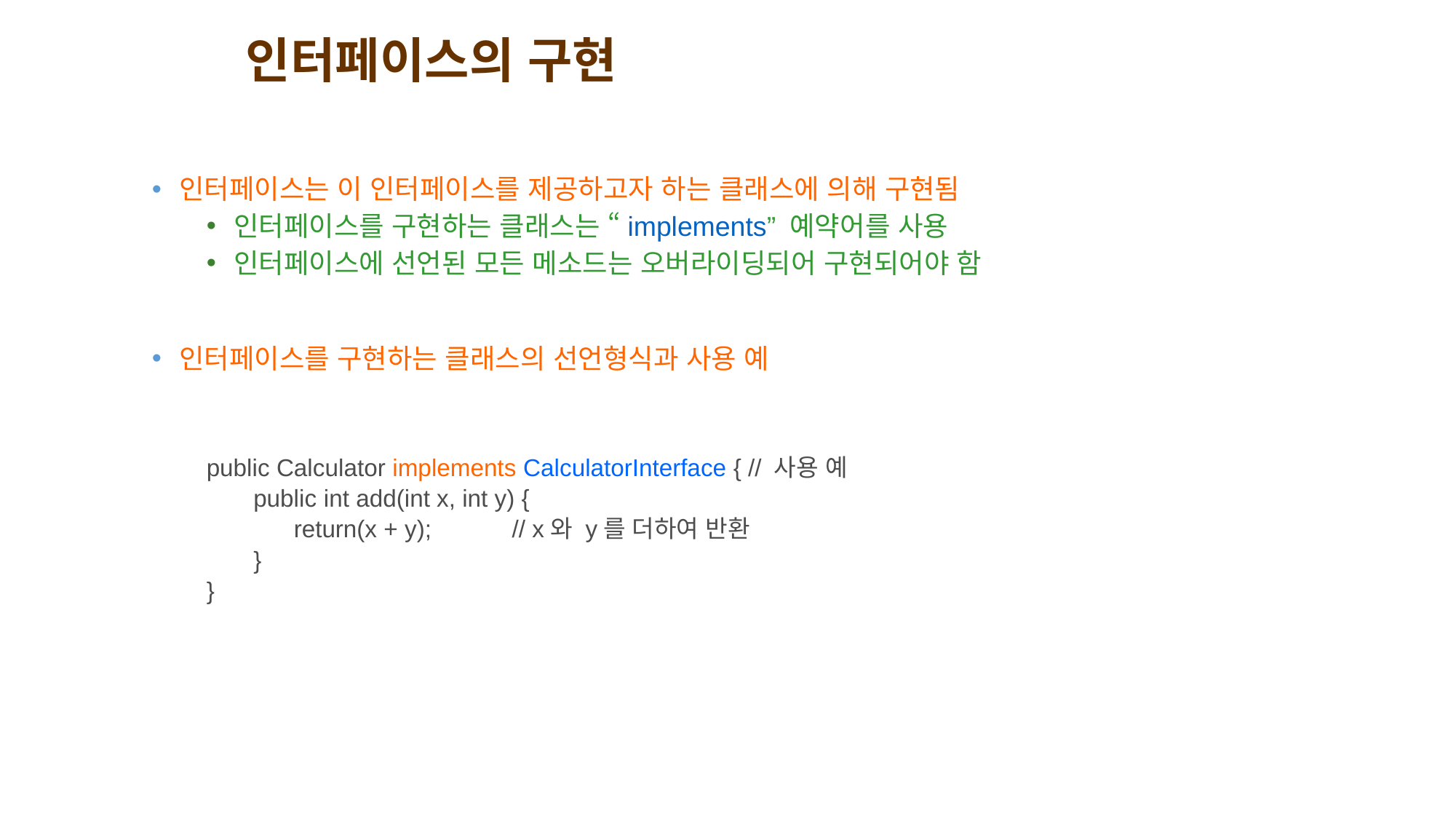

# 인터페이스의 구현
인터페이스는 이 인터페이스를 제공하고자 하는 클래스에 의해 구현됨
인터페이스를 구현하는 클래스는 “implements” 예약어를 사용
인터페이스에 선언된 모든 메소드는 오버라이딩되어 구현되어야 함

인터페이스를 구현하는 클래스의 선언형식과 사용 예

public Calculator implements CalculatorInterface { // 사용 예
       public int add(int x, int y) {
             return(x + y);            // x와 y를 더하여 반환
       }
}